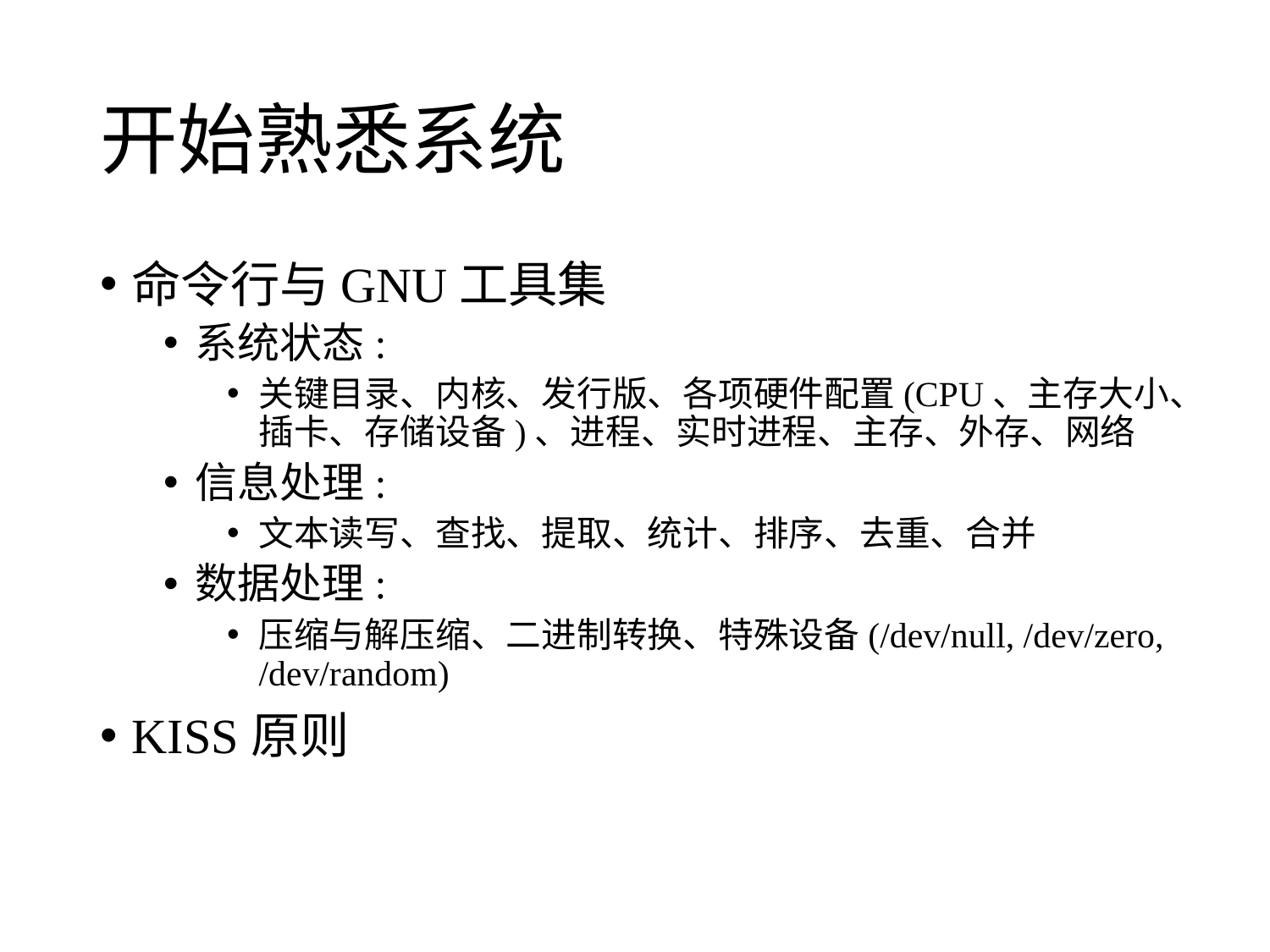

# 开始熟悉系统
命令行与GNU工具集
系统状态:
关键目录、内核、发行版、各项硬件配置(CPU、主存大小、插卡、存储设备)、进程、实时进程、主存、外存、网络
信息处理:
文本读写、查找、提取、统计、排序、去重、合并
数据处理:
压缩与解压缩、二进制转换、特殊设备(/dev/null, /dev/zero, /dev/random)
KISS原则